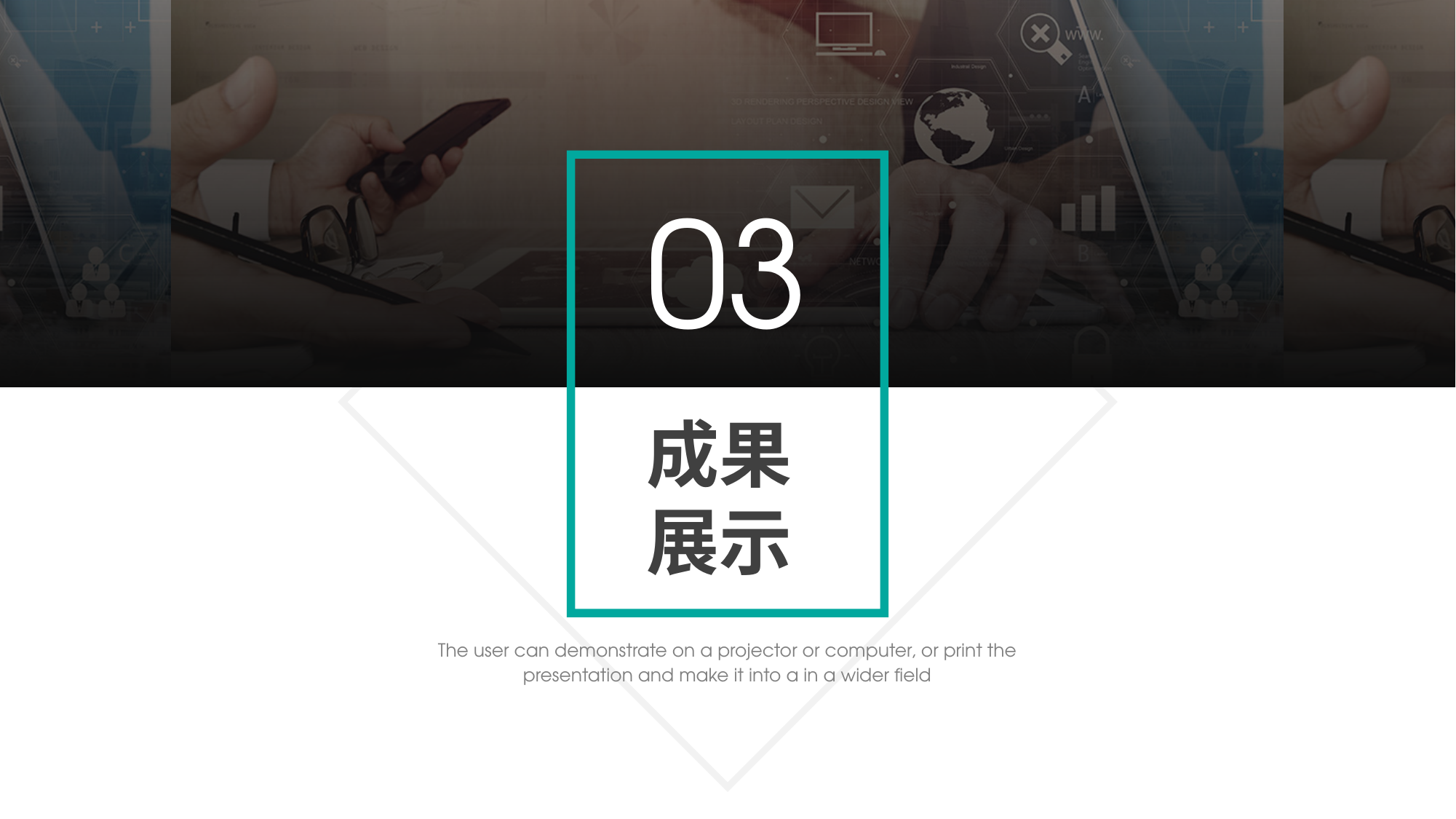

03
成果
展示
The user can demonstrate on a projector or computer, or print the presentation and make it into a in a wider field